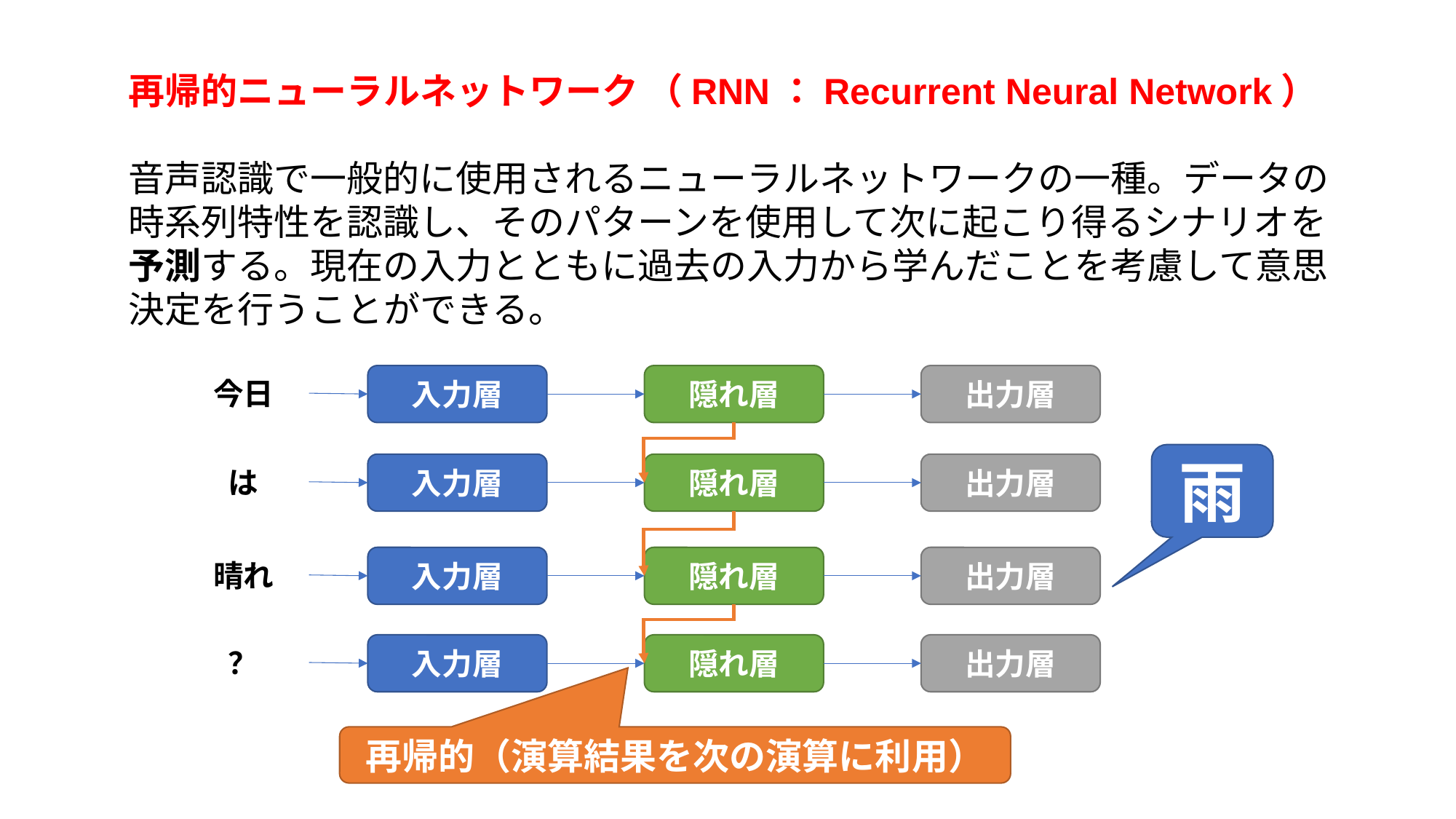

再帰的ニューラルネットワーク （RNN：Recurrent Neural Network）

音声認識で一般的に使用されるニューラルネットワークの一種。データの時系列特性を認識し、そのパターンを使用して次に起こり得るシナリオを予測する。現在の入力とともに過去の入力から学んだことを考慮して意思決定を行うことができる。
入力層
隠れ層
出力層
今日
雨
入力層
隠れ層
出力層
は
入力層
隠れ層
出力層
晴れ
入力層
隠れ層
出力層
？
再帰的（演算結果を次の演算に利用）